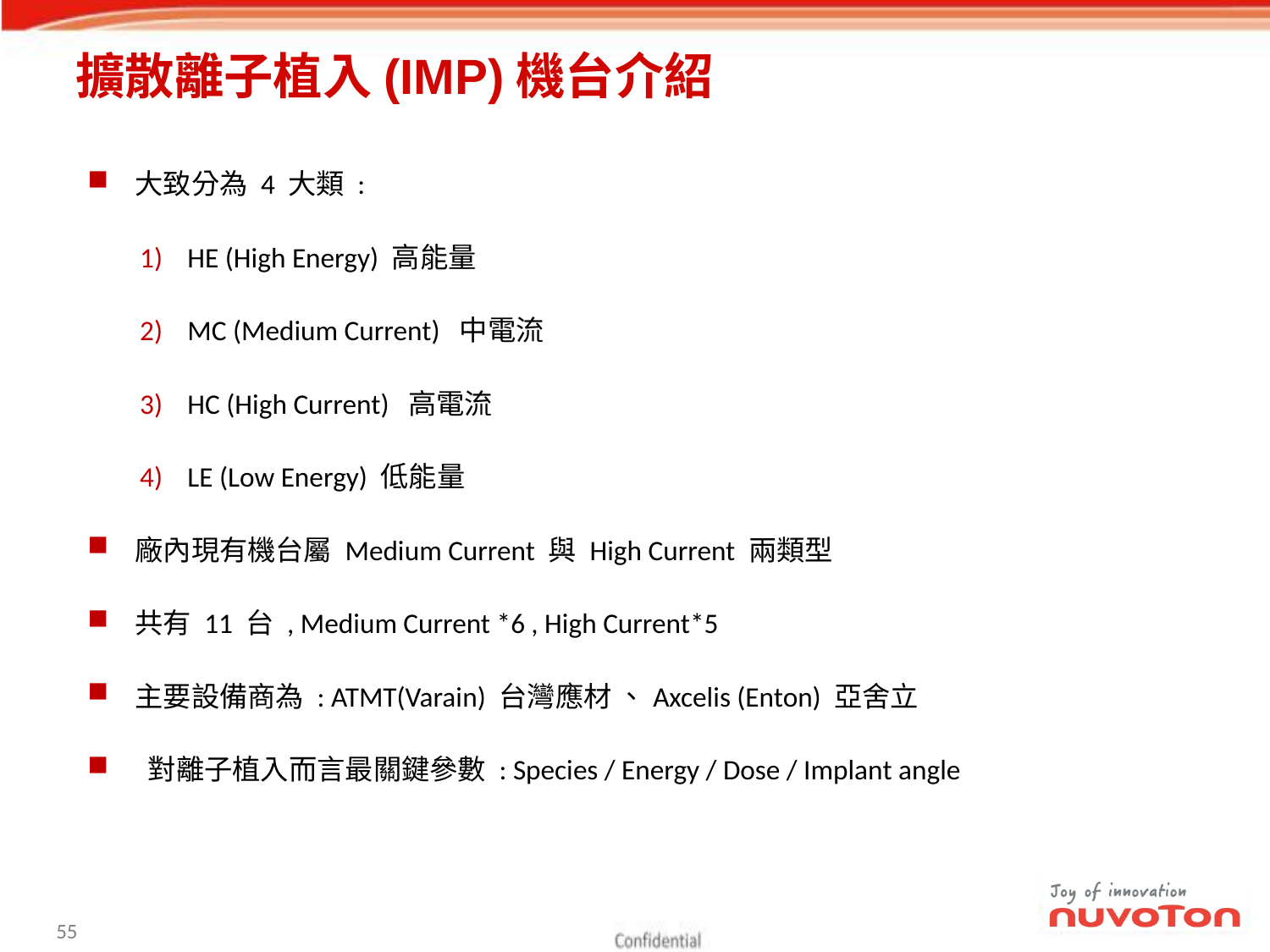

# 擴散離子植入(IMP)機台介紹
大致分為 4 大類 :
HE (High Energy) 高能量
MC (Medium Current)  中電流
HC (High Current)  高電流
LE (Low Energy) 低能量
廠內現有機台屬 Medium Current 與 High Current 兩類型
共有 11 台 , Medium Current *6 , High Current*5
主要設備商為 : ATMT(Varain) 台灣應材 、Axcelis (Enton) 亞舍立
 對離子植入而言最關鍵參數 : Species / Energy / Dose / Implant angle

55